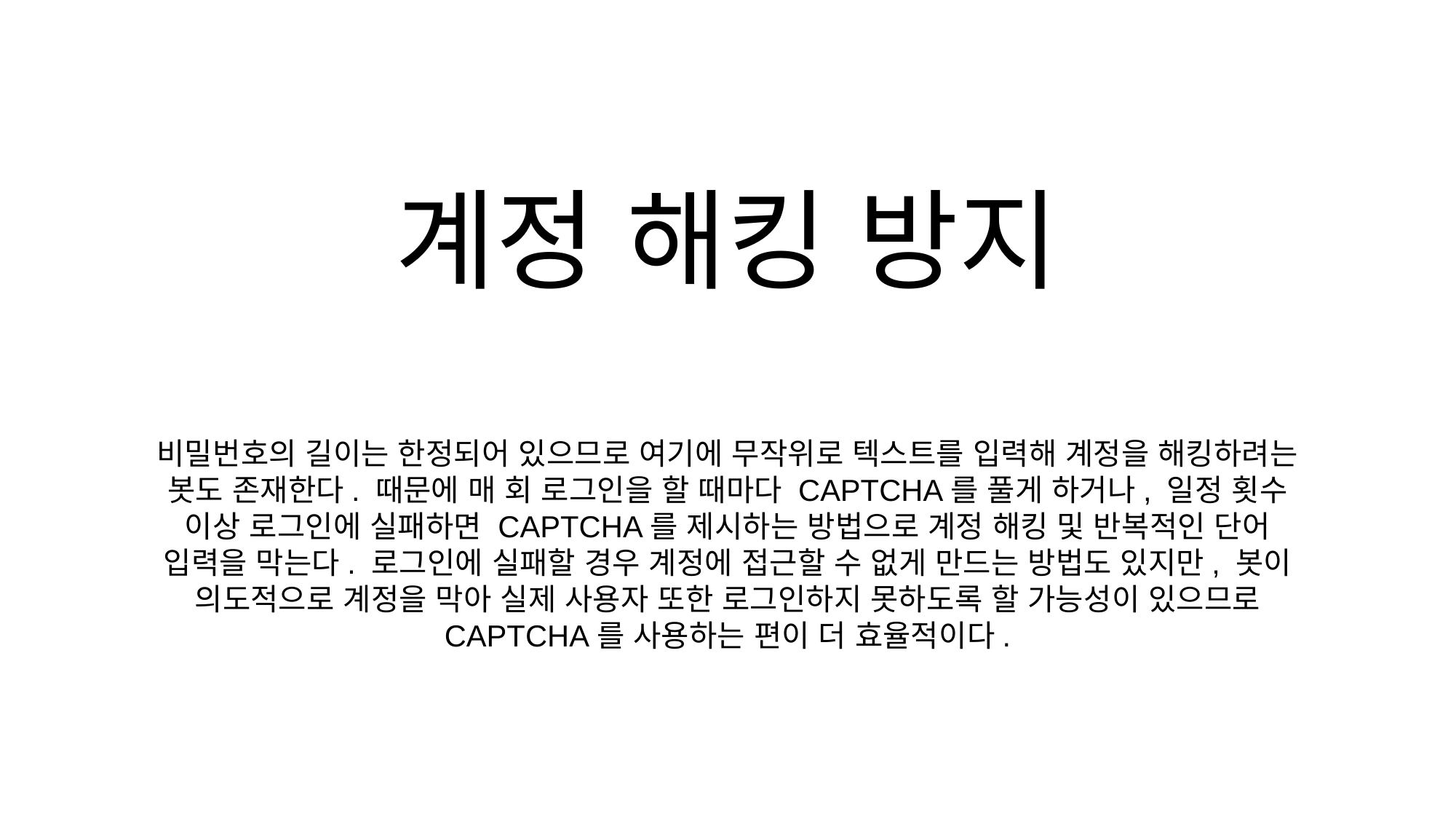

계정 해킹 방지
비밀번호의 길이는 한정되어 있으므로 여기에 무작위로 텍스트를 입력해 계정을 해킹하려는 봇도 존재한다. 때문에 매 회 로그인을 할 때마다 CAPTCHA를 풀게 하거나, 일정 횟수 이상 로그인에 실패하면 CAPTCHA를 제시하는 방법으로 계정 해킹 및 반복적인 단어 입력을 막는다. 로그인에 실패할 경우 계정에 접근할 수 없게 만드는 방법도 있지만, 봇이 의도적으로 계정을 막아 실제 사용자 또한 로그인하지 못하도록 할 가능성이 있으므로 CAPTCHA를 사용하는 편이 더 효율적이다.